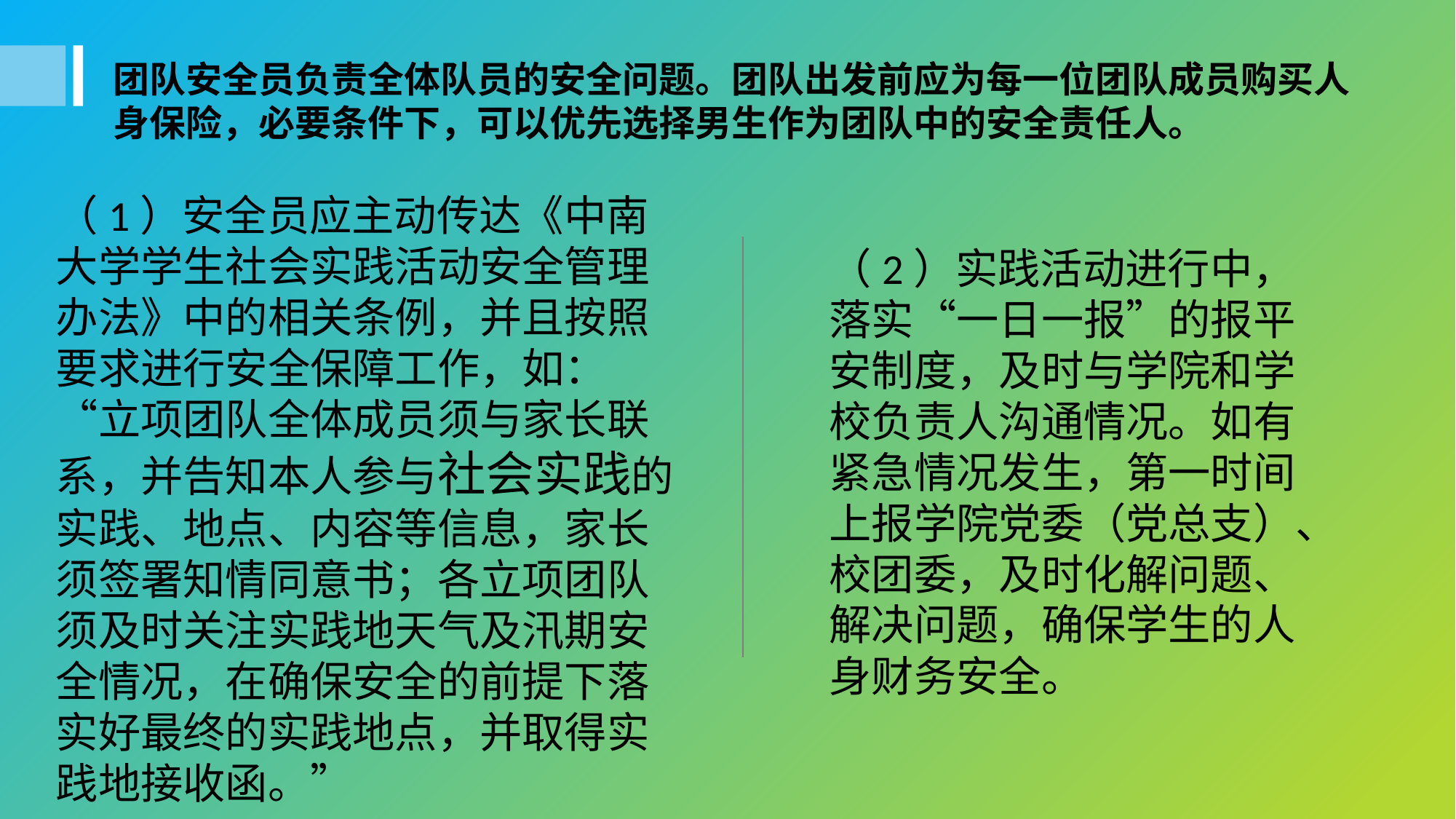

团队安全员负责全体队员的安全问题。团队出发前应为每一位团队成员购买人身保险，必要条件下，可以优先选择男生作为团队中的安全责任人。
（1）安全员应主动传达《中南大学学生社会实践活动安全管理办法》中的相关条例，并且按照要求进行安全保障工作，如：“立项团队全体成员须与家长联系，并告知本人参与社会实践的实践、地点、内容等信息，家长须签署知情同意书；各立项团队须及时关注实践地天气及汛期安全情况，在确保安全的前提下落实好最终的实践地点，并取得实践地接收函。”
（2）实践活动进行中，落实“一日一报”的报平安制度，及时与学院和学校负责人沟通情况。如有紧急情况发生，第一时间上报学院党委（党总支）、校团委，及时化解问题、解决问题，确保学生的人身财务安全。